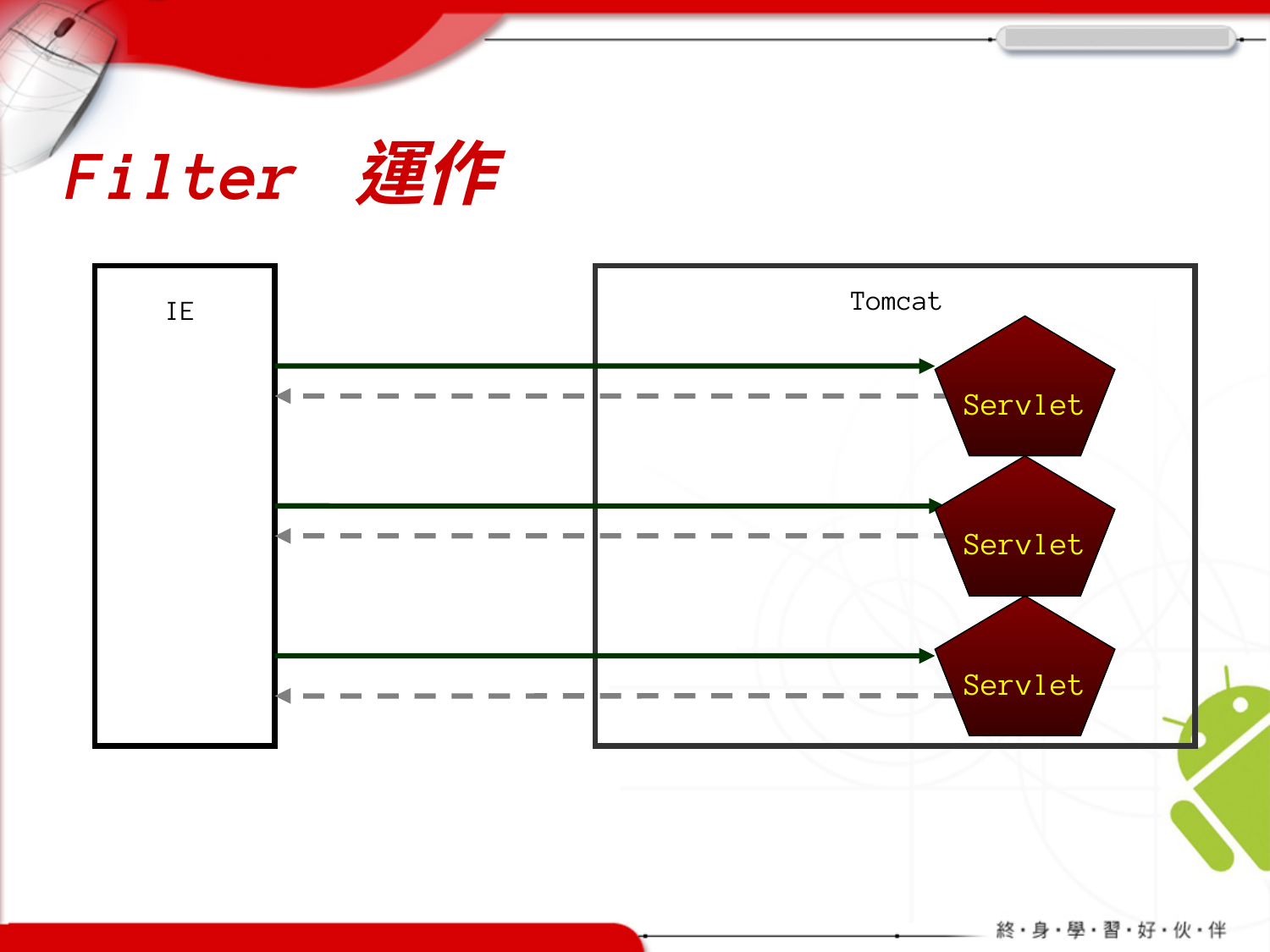

# Filter 運作

Tomcat
IE
Servlet

Servlet

Servlet